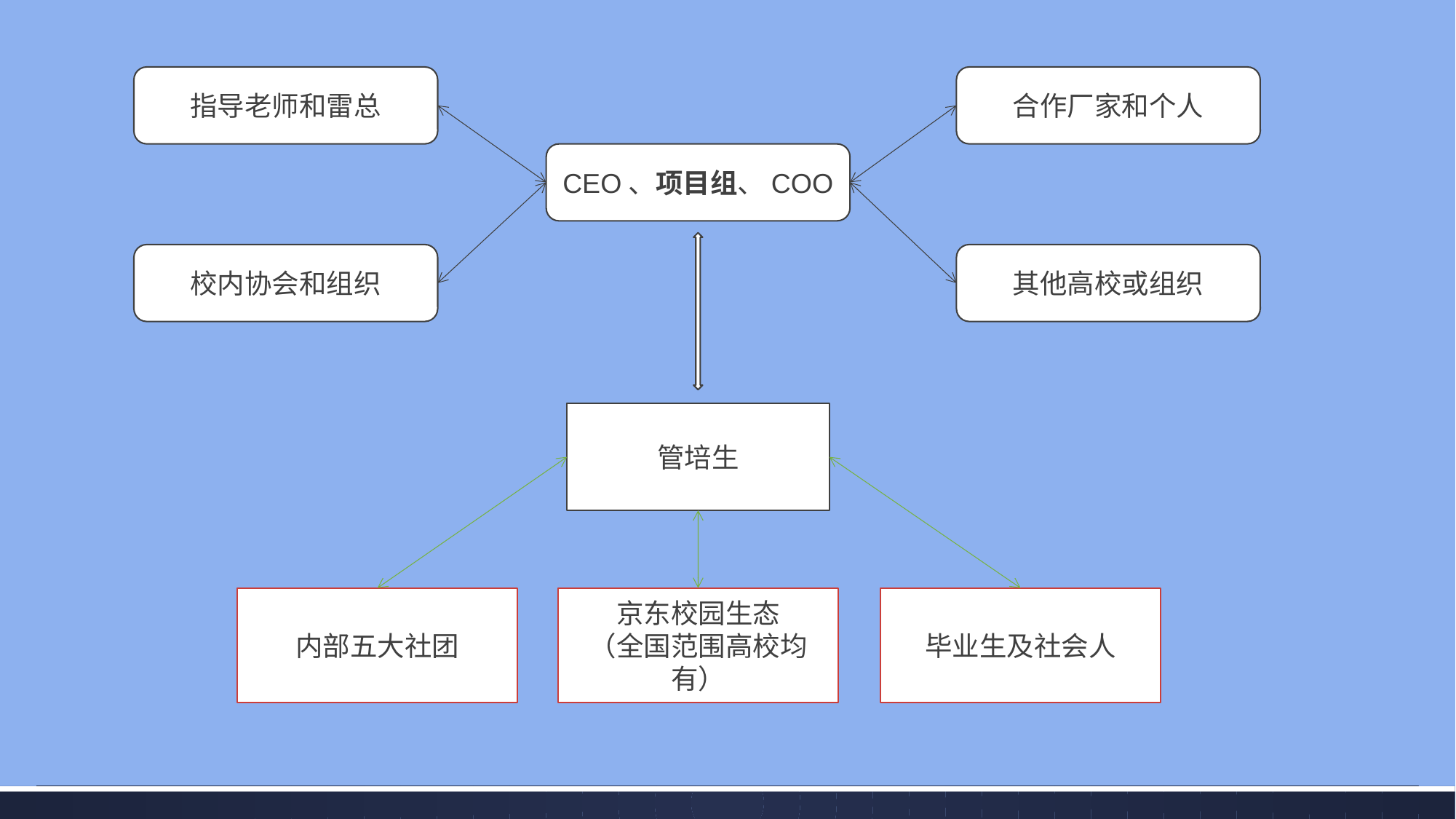

指导老师和雷总
合作厂家和个人
CEO、项目组、COO

校内协会和组织
其他高校或组织
管培生
内部五大社团
京东校园生态
（全国范围高校均有）
毕业生及社会人